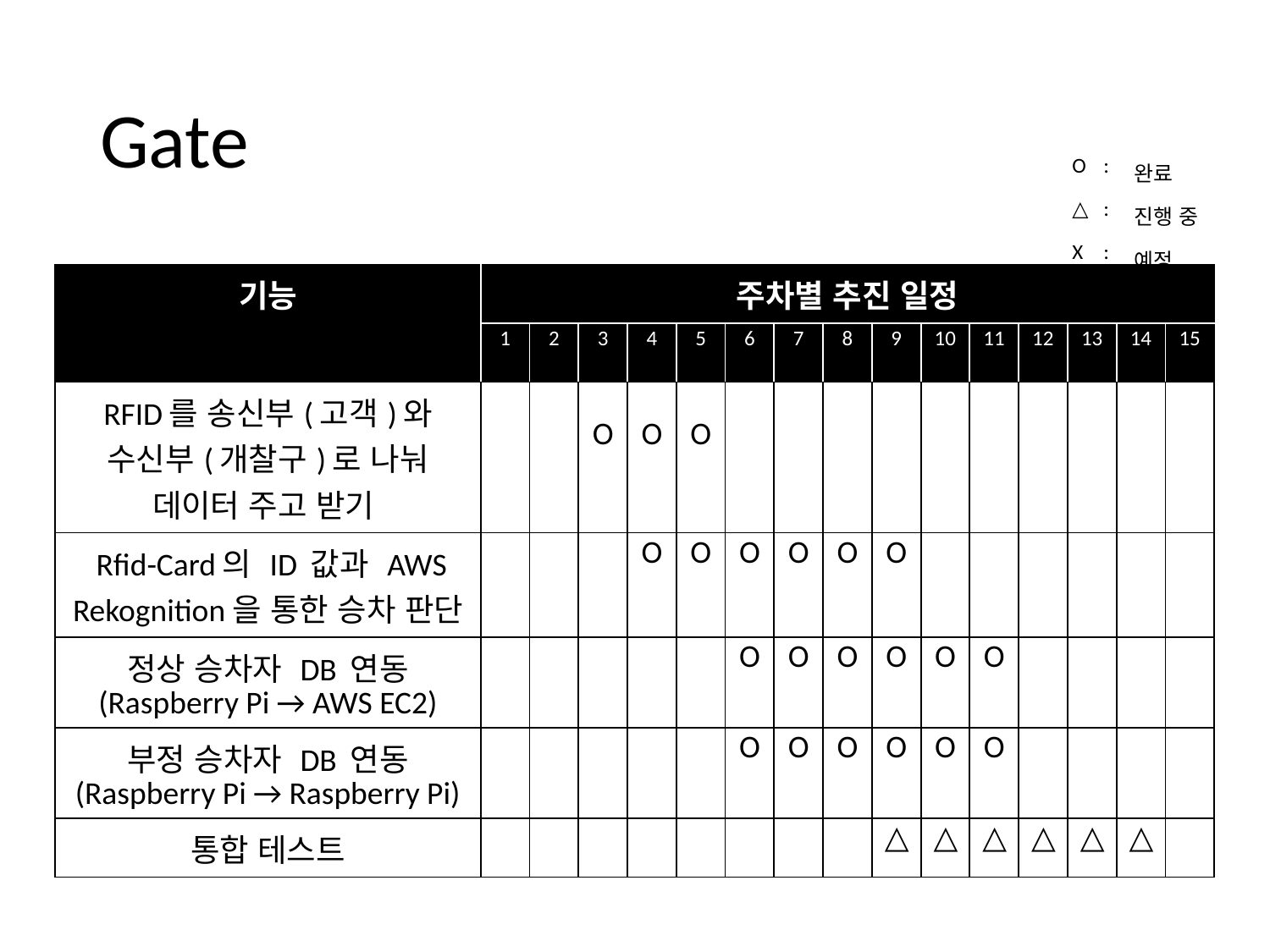

# Gate
| O | : | 완료 |
| --- | --- | --- |
| △ | : | 진행 중 |
| X | : | 예정 |
| 기능 | 주차별 추진 일정 |  |  |  |  |  |  |  |  |  |  |  |  |  |  |
| --- | --- | --- | --- | --- | --- | --- | --- | --- | --- | --- | --- | --- | --- | --- | --- |
|  | 1 | 2 | 3 | 4 | 5 | 6 | 7 | 8 | 9 | 10 | 11 | 12 | 13 | 14 | 15 |
| RFID를 송신부(고객)와 수신부(개찰구)로 나눠 데이터 주고 받기 |  |  | O | O | O |  |  |  |  |  |  |  |  |  |  |
| Rfid-Card의 ID 값과 AWS Rekognition을 통한 승차 판단 |  |  |  | O | O | O | O | O | O |  |  |  |  |  |  |
| 정상 승차자 DB 연동 (Raspberry Pi → AWS EC2) |  |  |  |  |  | O | O | O | O | O | O |  |  |  |  |
| 부정 승차자 DB 연동 (Raspberry Pi → Raspberry Pi) |  |  |  |  |  | O | O | O | O | O | O |  |  |  |  |
| 통합 테스트 |  |  |  |  |  |  |  |  | △ | △ | △ | △ | △ | △ |  |